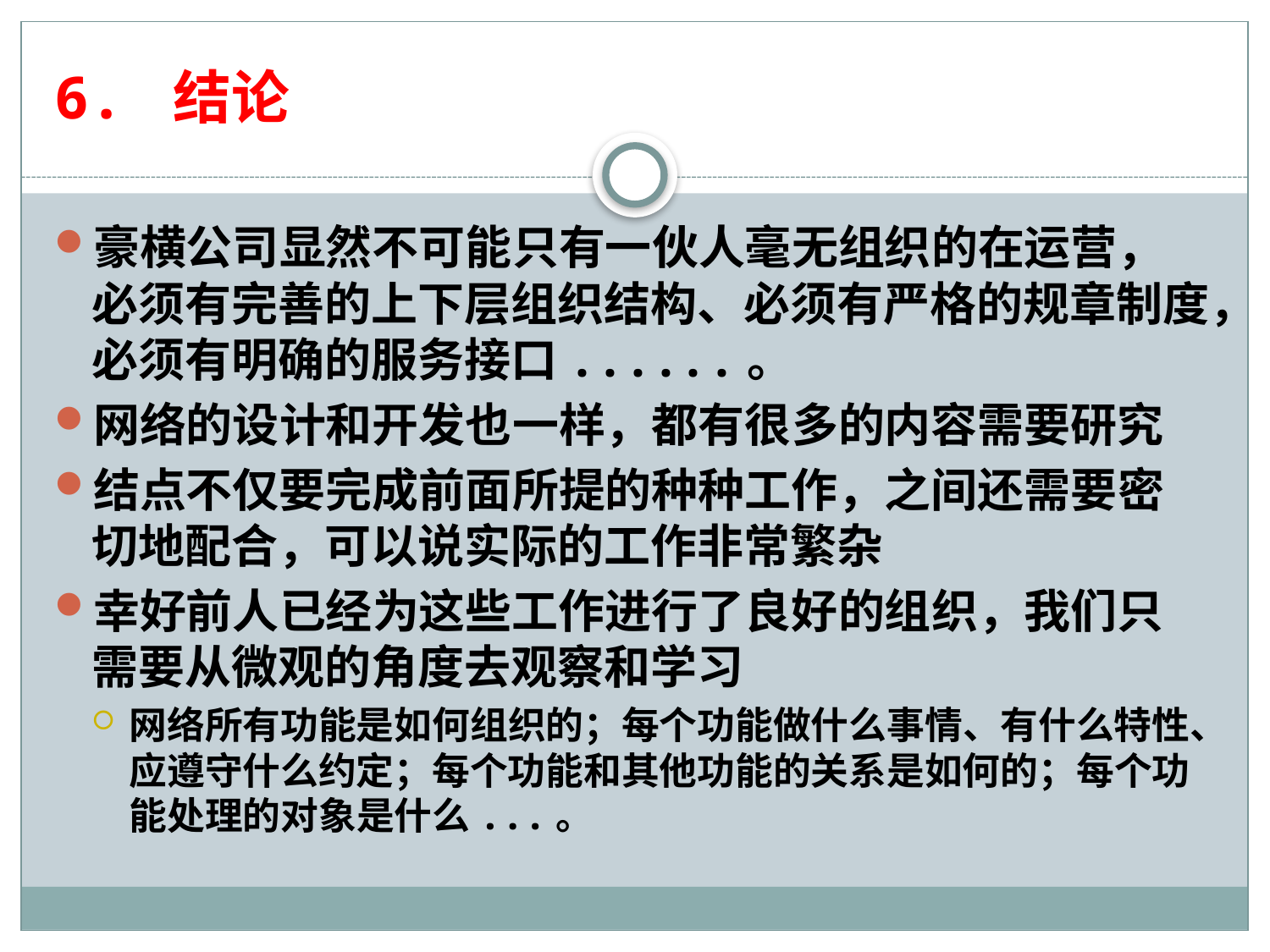

# 6. 结论
豪横公司显然不可能只有一伙人毫无组织的在运营，必须有完善的上下层组织结构、必须有严格的规章制度，必须有明确的服务接口......。
网络的设计和开发也一样，都有很多的内容需要研究
结点不仅要完成前面所提的种种工作，之间还需要密切地配合，可以说实际的工作非常繁杂
幸好前人已经为这些工作进行了良好的组织，我们只需要从微观的角度去观察和学习
网络所有功能是如何组织的；每个功能做什么事情、有什么特性、应遵守什么约定；每个功能和其他功能的关系是如何的；每个功能处理的对象是什么...。